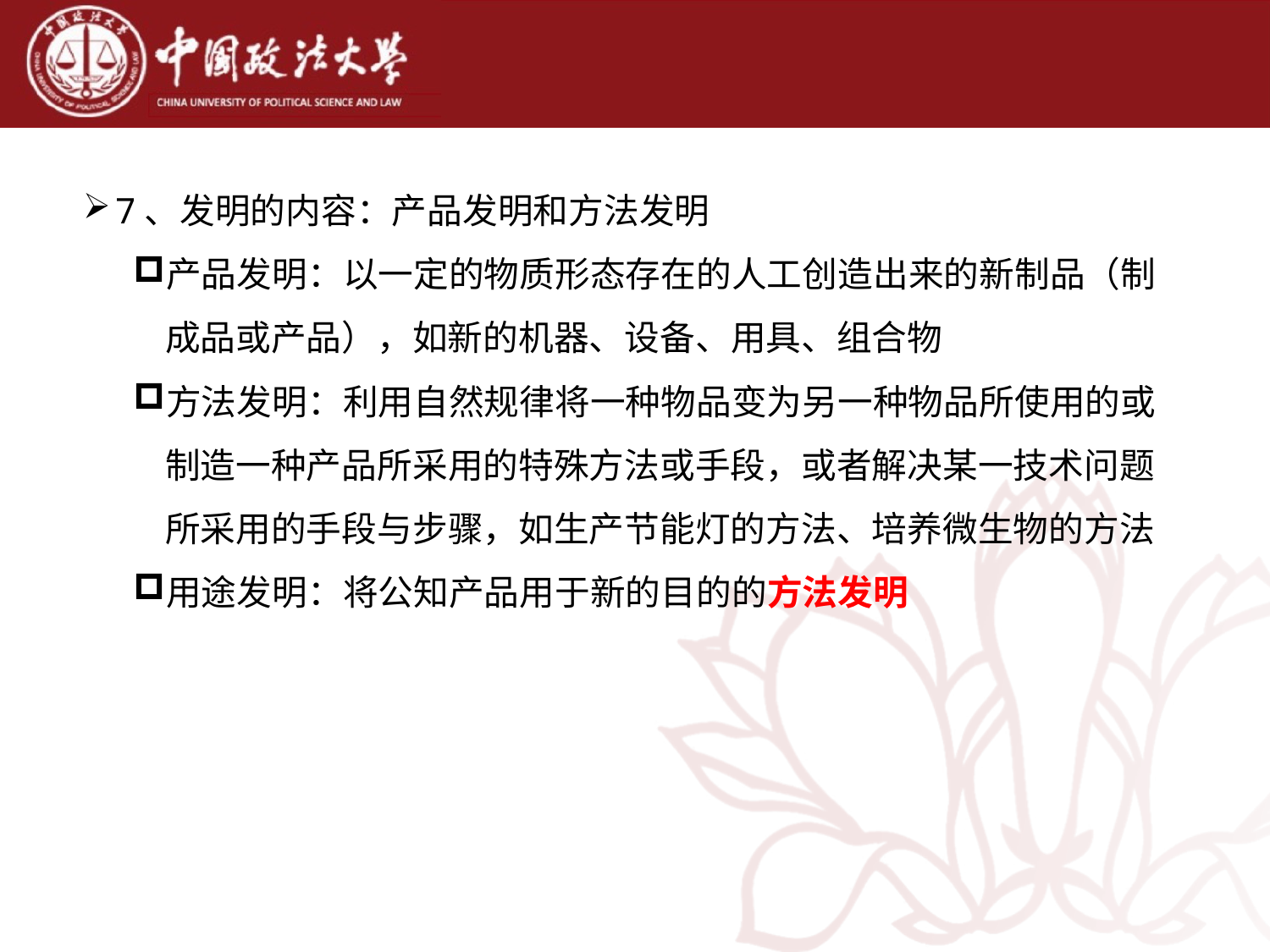

7、发明的内容：产品发明和方法发明
产品发明：以一定的物质形态存在的人工创造出来的新制品（制成品或产品），如新的机器、设备、用具、组合物
方法发明：利用自然规律将一种物品变为另一种物品所使用的或制造一种产品所采用的特殊方法或手段，或者解决某一技术问题所采用的手段与步骤，如生产节能灯的方法、培养微生物的方法
用途发明：将公知产品用于新的目的的方法发明